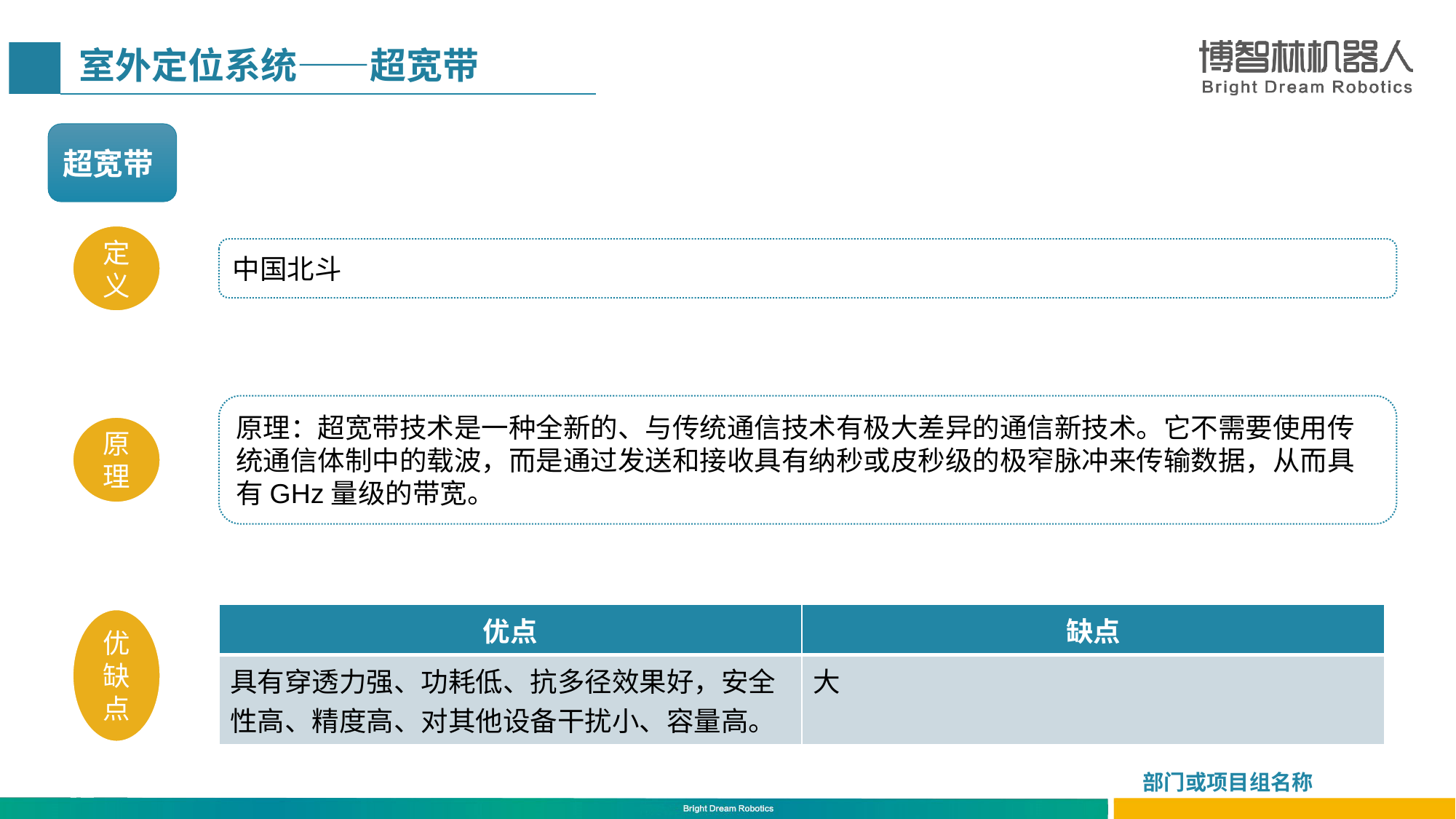

室外定位系统——超宽带
超宽带
定义
中国北斗
原理：超宽带技术是一种全新的、与传统通信技术有极大差异的通信新技术。它不需要使用传统通信体制中的载波，而是通过发送和接收具有纳秒或皮秒级的极窄脉冲来传输数据，从而具有GHz量级的带宽。
原理
| 优点 | 缺点 |
| --- | --- |
| 具有穿透力强、功耗低、抗多径效果好，安全性高、精度高、对其他设备干扰小、容量高。 | 大 |
优缺点